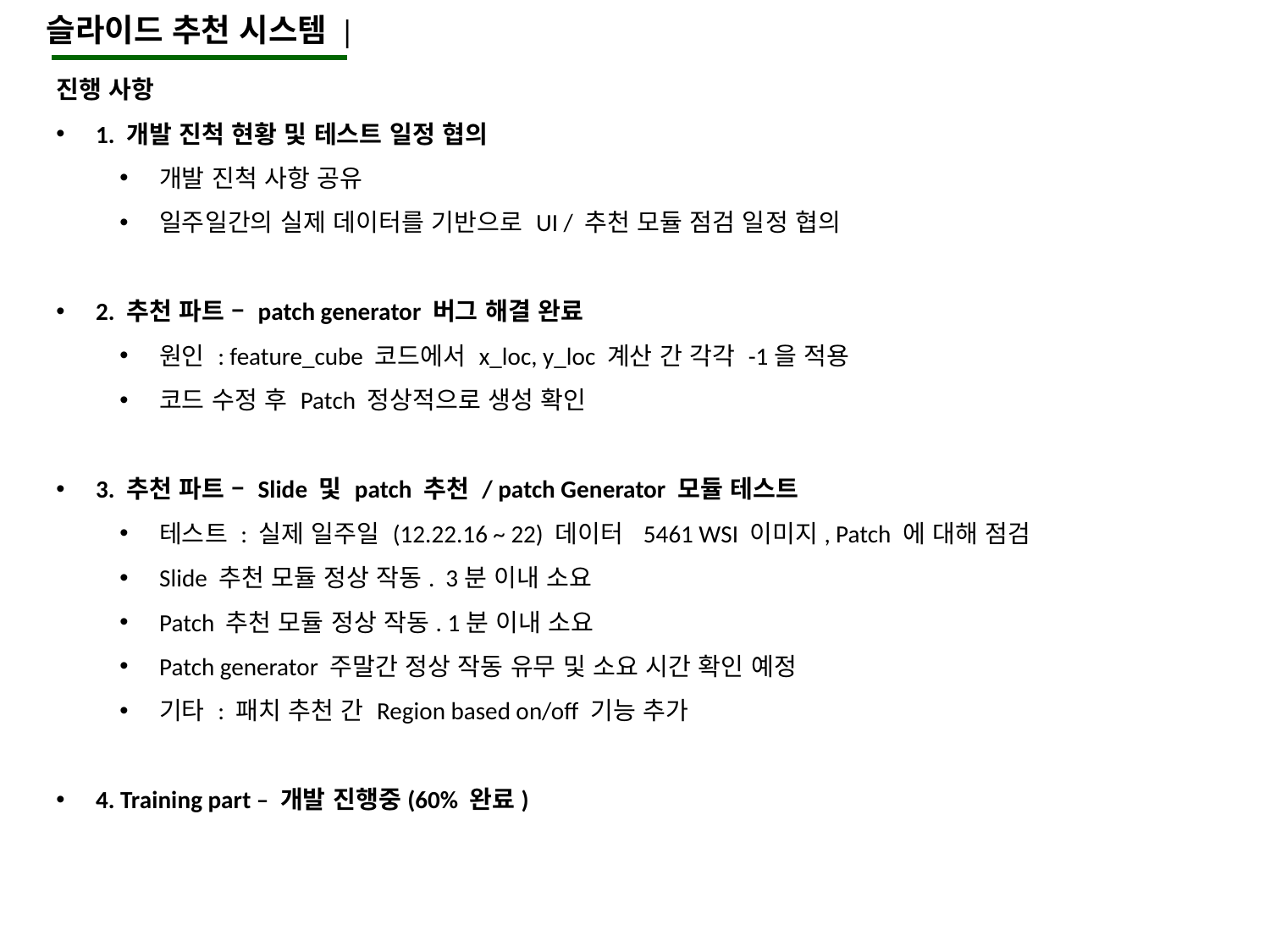

슬라이드 추천 시스템 |
진행 사항
1. 개발 진척 현황 및 테스트 일정 협의
개발 진척 사항 공유
일주일간의 실제 데이터를 기반으로 UI / 추천 모듈 점검 일정 협의

2. 추천 파트 – patch generator 버그 해결 완료
원인 : feature_cube 코드에서 x_loc, y_loc 계산 간 각각 -1을 적용
코드 수정 후 Patch 정상적으로 생성 확인

3. 추천 파트 – Slide 및 patch 추천 / patch Generator 모듈 테스트
테스트 : 실제 일주일 (12.22.16 ~ 22) 데이터  5461 WSI 이미지, Patch 에 대해 점검
Slide 추천 모듈 정상 작동.  3분 이내 소요
Patch 추천 모듈 정상 작동. 1분 이내 소요
Patch generator 주말간 정상 작동 유무 및 소요 시간 확인 예정
기타 : 패치 추천 간 Region based on/off 기능 추가

4. Training part – 개발 진행중(60% 완료)